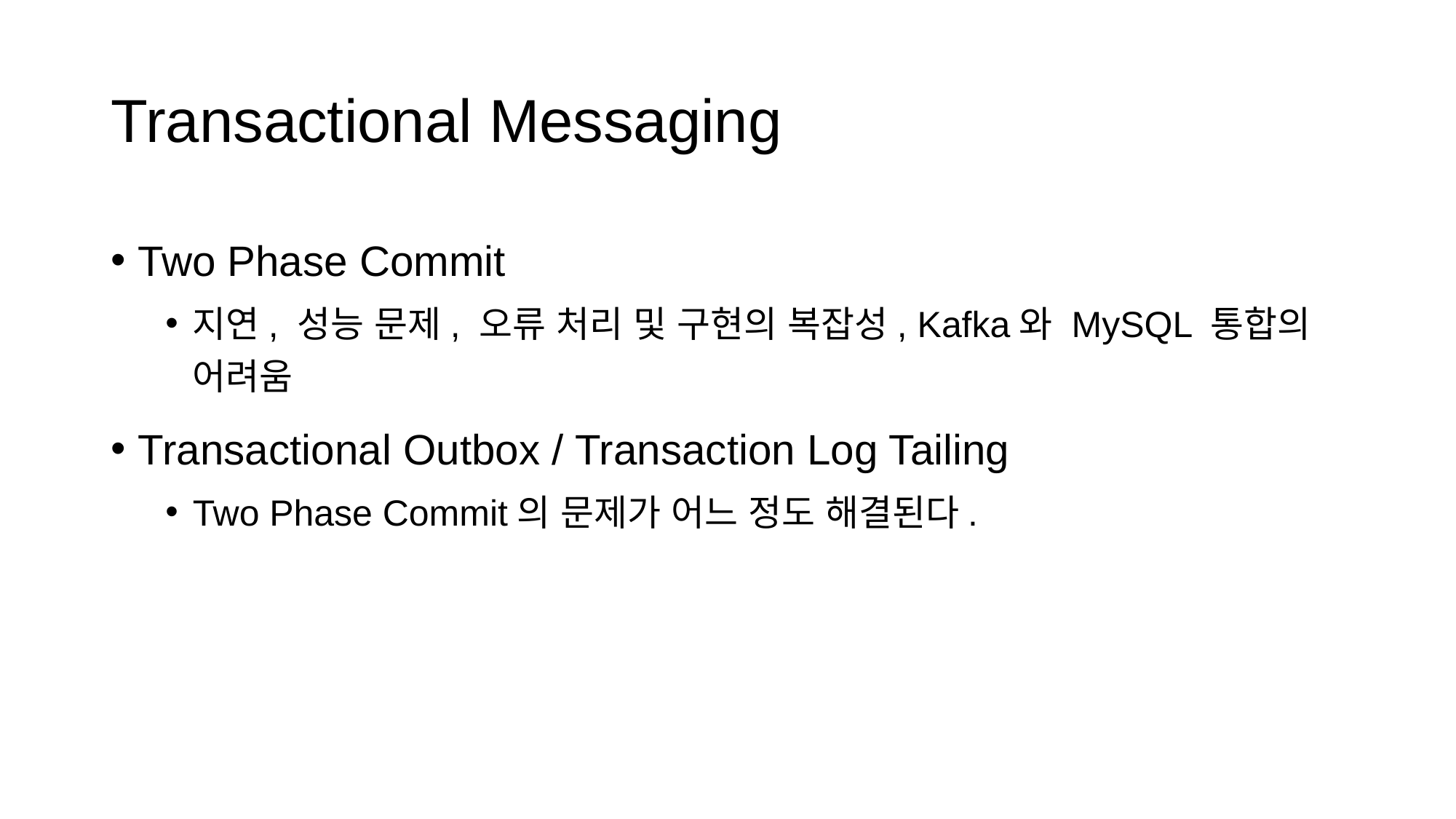

# Transactional Messaging
Two Phase Commit
지연, 성능 문제, 오류 처리 및 구현의 복잡성, Kafka와 MySQL 통합의 어려움
Transactional Outbox / Transaction Log Tailing
Two Phase Commit의 문제가 어느 정도 해결된다.